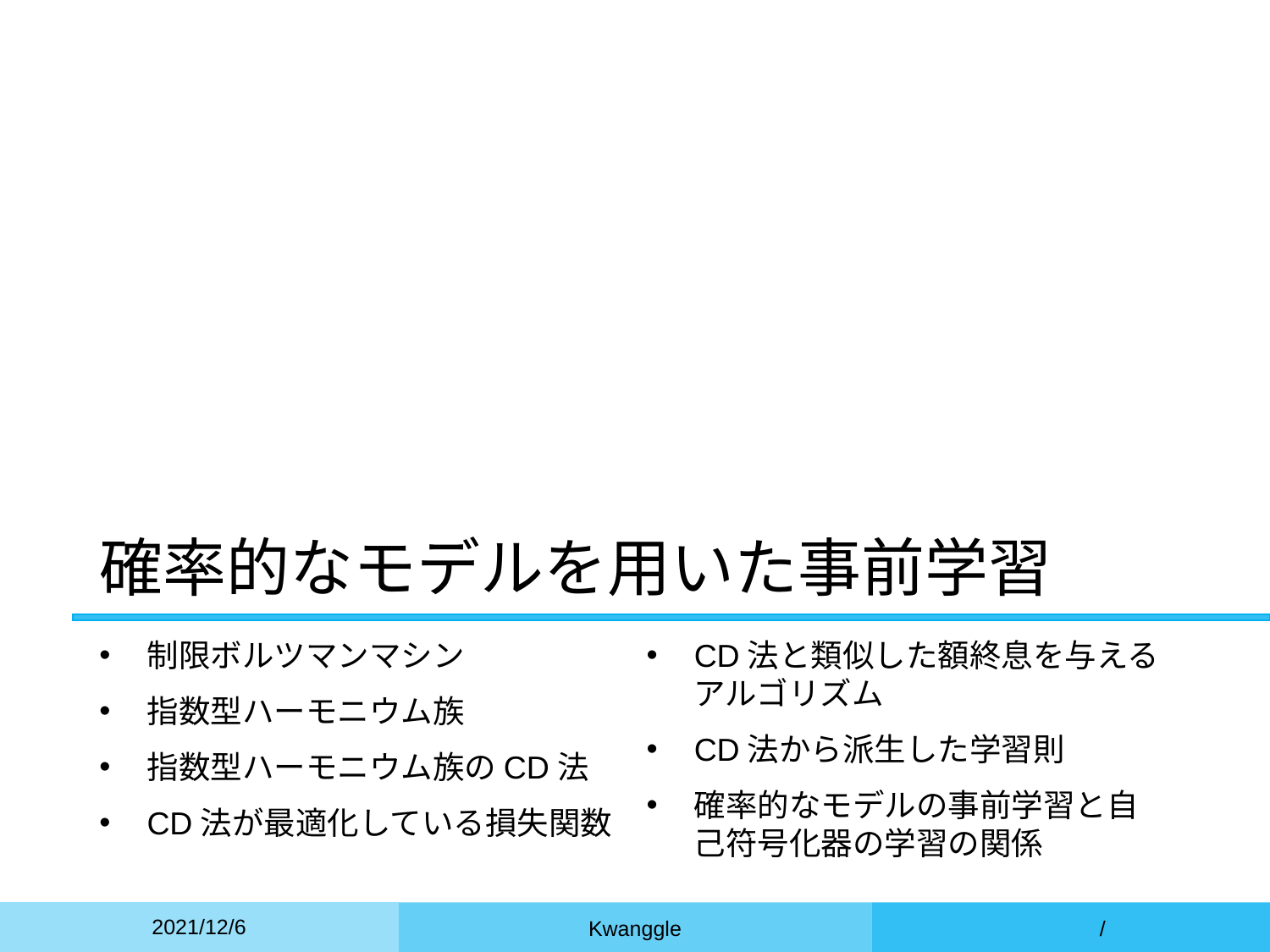

# 確率的なモデルを用いた事前学習
制限ボルツマンマシン
指数型ハーモニウム族
指数型ハーモニウム族のCD法
CD法が最適化している損失関数
CD法と類似した額終息を与えるアルゴリズム
CD法から派生した学習則
確率的なモデルの事前学習と自己符号化器の学習の関係
2021/12/6
Kwanggle